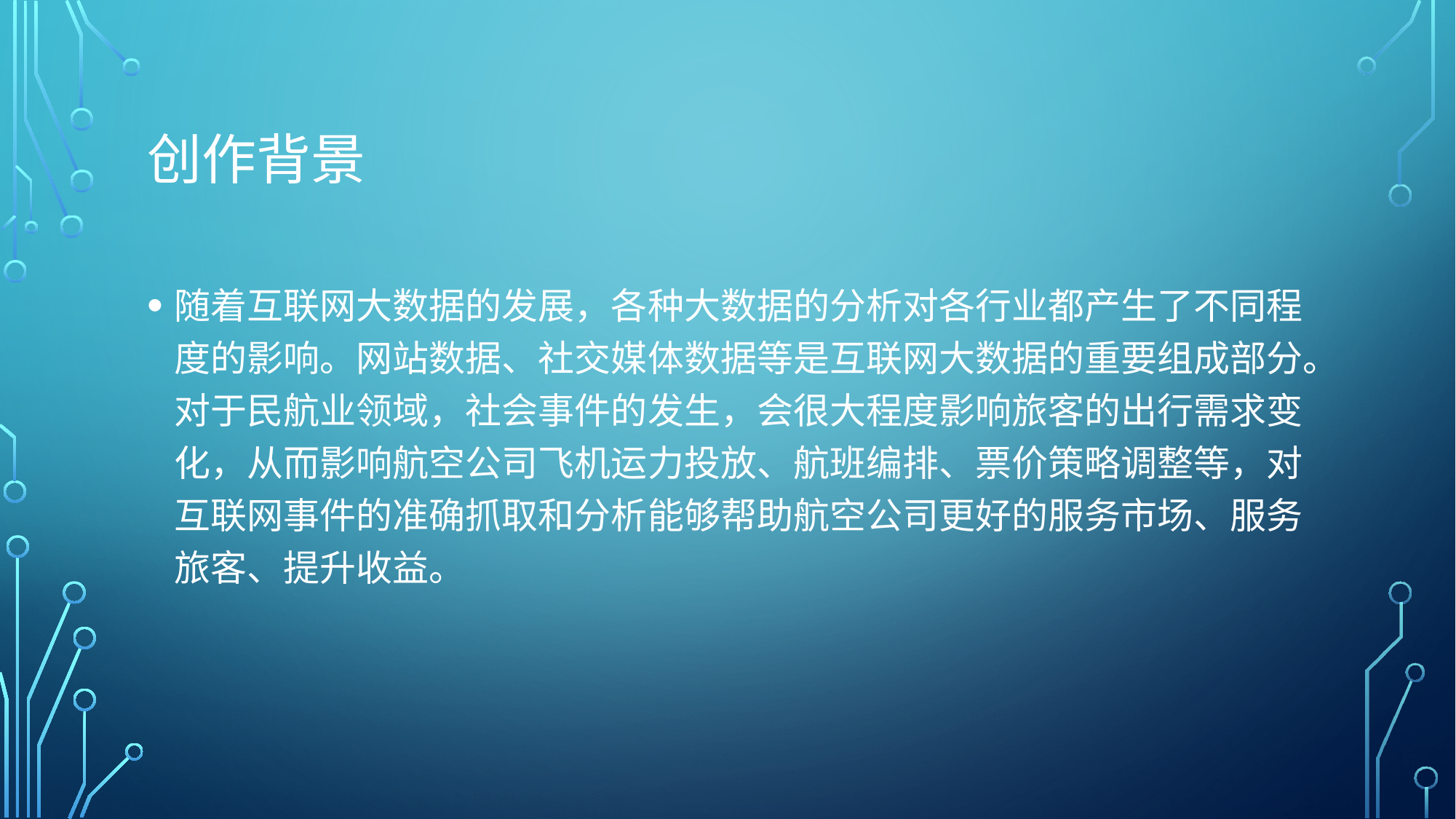

# 创作背景
随着互联网大数据的发展，各种大数据的分析对各行业都产生了不同程度的影响。网站数据、社交媒体数据等是互联网大数据的重要组成部分。对于民航业领域，社会事件的发生，会很大程度影响旅客的出行需求变化，从而影响航空公司飞机运力投放、航班编排、票价策略调整等，对互联网事件的准确抓取和分析能够帮助航空公司更好的服务市场、服务旅客、提升收益。